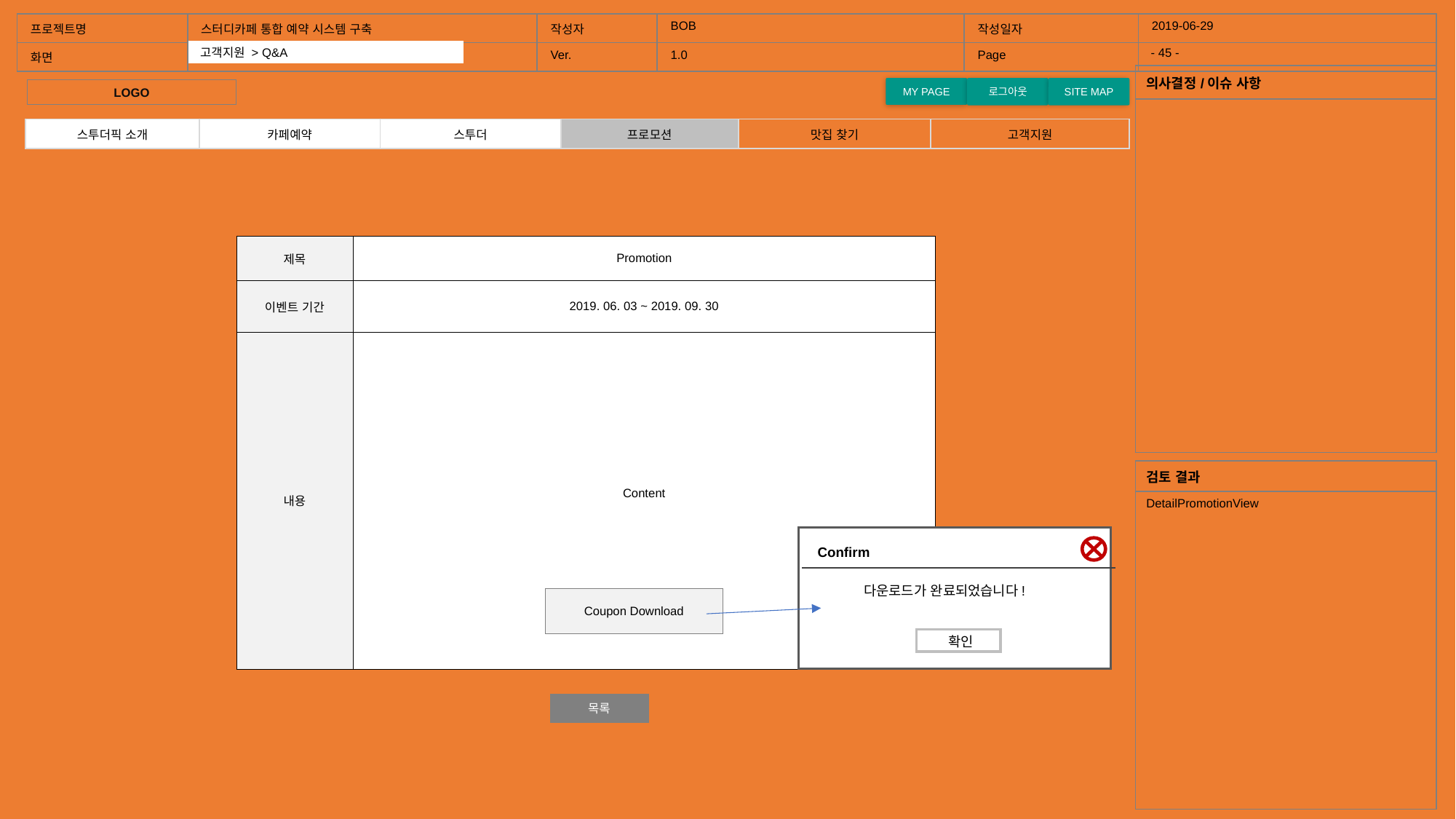

| 프로젝트명 | 스터디카페 통합 예약 시스템 구축 | 작성자 | BOB | 작성일자 | 2019-06-29 |
| --- | --- | --- | --- | --- | --- |
| 화면 |  | Ver. | 1.0 | Page |  |
- 45 -
고객지원 > Q&A
| 의사결정/이슈 사항 |
| --- |
|  |
MY PAGE
로그아웃
SITE MAP
LOGO
| 스투더픽 소개 | 카페예약 | 스투더 | 프로모션 | 맛집 찾기 | 고객지원 |
| --- | --- | --- | --- | --- | --- |
| 제목 | Promotion |
| --- | --- |
| 이벤트 기간 | 2019. 06. 03 ~ 2019. 09. 30 |
| 내용 | Content |
| 검토 결과 |
| --- |
| DetailPromotionView |

Confirm
확인

다운로드가 완료되었습니다!
Coupon Download
목록